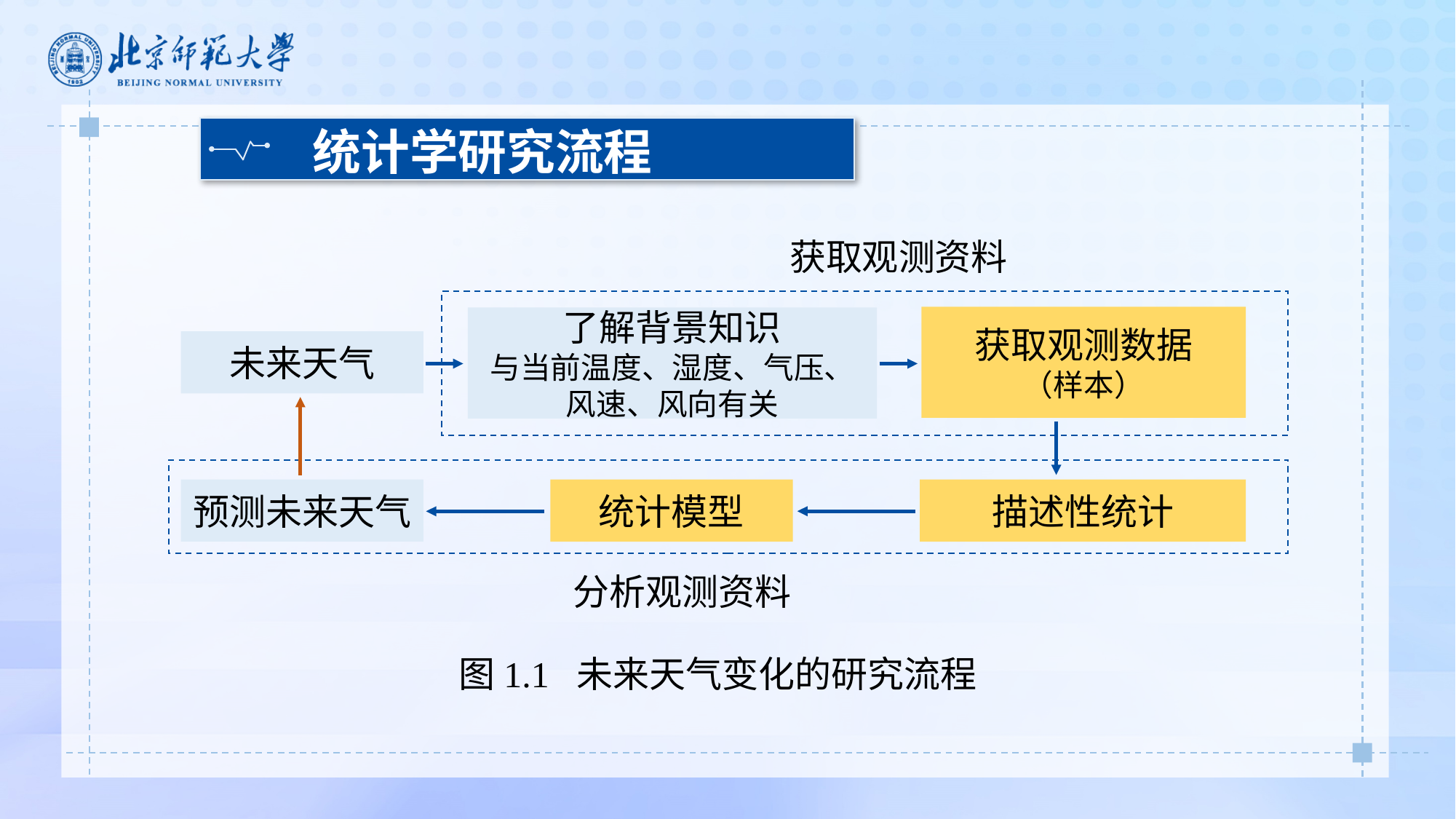

统计学研究流程
获取观测资料

获取观测数据
（样本）
了解背景知识
与当前温度、湿度、气压、风速、风向有关
未来天气

描述性统计
统计模型
预测未来天气
分析观测资料
图1.1  未来天气变化的研究流程